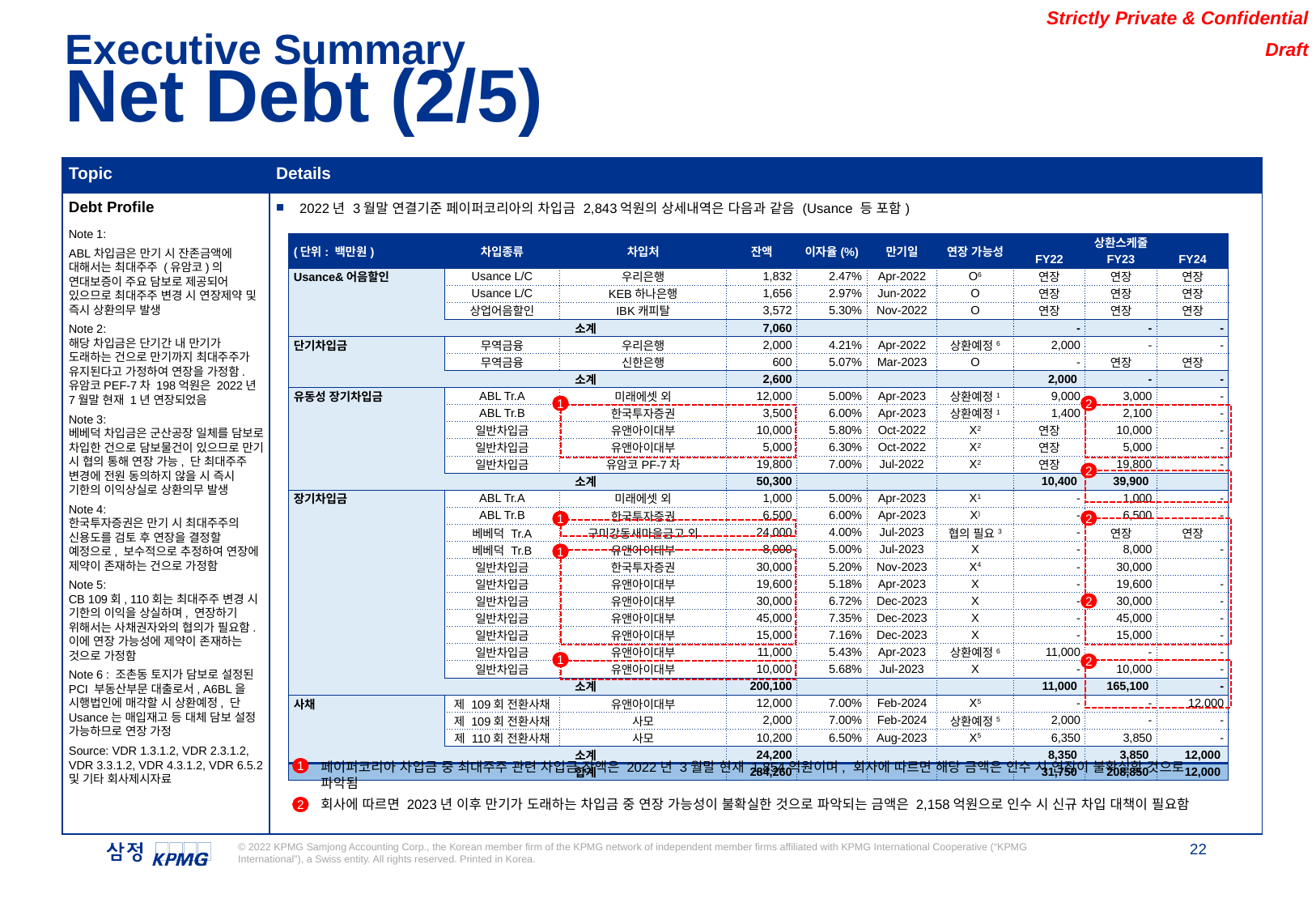

Executive Summary
Net Debt (2/5)
| Topic | Details |
| --- | --- |
| Debt Profile | 2022년 3월말 연결기준 페이퍼코리아의 차입금 2,843억원의 상세내역은 다음과 같음 (Usance 등 포함) |
Note 1:
ABL차입금은 만기 시 잔존금액에 대해서는 최대주주 (유암코)의 연대보증이 주요 담보로 제공되어 있으므로 최대주주 변경 시 연장제약 및 즉시 상환의무 발생
Note 2:
해당 차입금은 단기간 내 만기가 도래하는 건으로 만기까지 최대주주가 유지된다고 가정하여 연장을 가정함. 유암코PEF-7차 198억원은 2022년 7월말 현재 1년 연장되었음
Note 3:
베베덕 차입금은 군산공장 일체를 담보로 차입한 건으로 담보물건이 있으므로 만기 시 협의 통해 연장 가능, 단 최대주주 변경에 전원 동의하지 않을 시 즉시 기한의 이익상실로 상환의무 발생
Note 4:
한국투자증권은 만기 시 최대주주의 신용도를 검토 후 연장을 결정할 예정으로, 보수적으로 추정하여 연장에 제약이 존재하는 건으로 가정함
Note 5:
CB 109회, 110회는 최대주주 변경 시 기한의 이익을 상실하며, 연장하기 위해서는 사채권자와의 협의가 필요함. 이에 연장 가능성에 제약이 존재하는 것으로 가정함
Note 6 : 조촌동 토지가 담보로 설정된 PCI 부동산부문 대출로서, A6BL을 시행법인에 매각할 시 상환예정, 단 Usance는 매입재고 등 대체 담보 설정 가능하므로 연장 가정
Source: VDR 1.3.1.2, VDR 2.3.1.2, VDR 3.3.1.2, VDR 4.3.1.2, VDR 6.5.2 및 기타 회사제시자료
| (단위: 백만원) | 차입종류 | 차입처 | 잔액 | 이자율(%) | 만기일 | 연장 가능성 | 상환스케줄 | 상환스케줄 |  |
| --- | --- | --- | --- | --- | --- | --- | --- | --- | --- |
|  |  |  |  |  |  |  | FY22 | FY23 | FY24 |
| Usance&어음할인 | Usance L/C | 우리은행 | 1,832 | 2.47% | Apr-2022 | O6 | 연장 | 연장 | 연장 |
|  | Usance L/C | KEB하나은행 | 1,656 | 2.97% | Jun-2022 | O | 연장 | 연장 | 연장 |
|  | 상업어음할인 | IBK캐피탈 | 3,572 | 5.30% | Nov-2022 | O | 연장 | 연장 | 연장 |
|  | 소계 |  | 7,060 |  |  |  | - | - | - |
| 단기차입금 | 무역금융 | 우리은행 | 2,000 | 4.21% | Apr-2022 | 상환예정6 | 2,000 | - | - |
|  | 무역금융 | 신한은행 | 600 | 5.07% | Mar-2023 | O | - | 연장 | 연장 |
|  | 소계 |  | 2,600 |  |  |  | 2,000 | - | - |
| 유동성 장기차입금 | ABL Tr.A | 미래에셋 외 | 12,000 | 5.00% | Apr-2023 | 상환예정1 | 9,000 | 3,000 | - |
|  | ABL Tr.B | 한국투자증권 | 3,500 | 6.00% | Apr-2023 | 상환예정1 | 1,400 | 2,100 | - |
|  | 일반차입금 | 유앤아이대부 | 10,000 | 5.80% | Oct-2022 | X2 | 연장 | 10,000 | - |
|  | 일반차입금 | 유앤아이대부 | 5,000 | 6.30% | Oct-2022 | X2 | 연장 | 5,000 | - |
|  | 일반차입금 | 유암코PF-7차 | 19,800 | 7.00% | Jul-2022 | X2 | 연장 | 19,800 | - |
|  | 소계 |  | 50,300 |  |  |  | 10,400 | 39,900 |  |
| 장기차입금 | ABL Tr.A | 미래에셋 외 | 1,000 | 5.00% | Apr-2023 | X1 | - | 1,000 | - |
|  | ABL Tr.B | 한국투자증권 | 6,500 | 6.00% | Apr-2023 | X) | - | 6,500 | - |
|  | 베베덕 Tr.A | 구미강동새마을금고 외 | 24,000 | 4.00% | Jul-2023 | 협의 필요3 | - | 연장 | 연장 |
|  | 베베덕 Tr.B | 유앤아이대부 | 8,000 | 5.00% | Jul-2023 | X | - | 8,000 | - |
|  | 일반차입금 | 한국투자증권 | 30,000 | 5.20% | Nov-2023 | X4 | - | 30,000 |  |
|  | 일반차입금 | 유앤아이대부 | 19,600 | 5.18% | Apr-2023 | X | - | 19,600 | - |
|  | 일반차입금 | 유앤아이대부 | 30,000 | 6.72% | Dec-2023 | X | - | 30,000 | - |
|  | 일반차입금 | 유앤아이대부 | 45,000 | 7.35% | Dec-2023 | X | - | 45,000 | - |
|  | 일반차입금 | 유앤아이대부 | 15,000 | 7.16% | Dec-2023 | X | - | 15,000 | - |
|  | 일반차입금 | 유앤아이대부 | 11,000 | 5.43% | Apr-2023 | 상환예정6 | 11,000 | - | - |
|  | 일반차입금 | 유앤아이대부 | 10,000 | 5.68% | Jul-2023 | X | - | 10,000 | - |
|  | 소계 |  | 200,100 |  |  |  | 11,000 | 165,100 | - |
| 사채 | 제 109회 전환사채 | 유앤아이대부 | 12,000 | 7.00% | Feb-2024 | X5 | - | - | 12,000 |
|  | 제 109회 전환사채 | 사모 | 2,000 | 7.00% | Feb-2024 | 상환예정5 | 2,000 | - | - |
|  | 제 110회 전환사채 | 사모 | 10,200 | 6.50% | Aug-2023 | X5 | 6,350 | 3,850 | - |
|  | 소계 |  | 24,200 |  |  |  | 8,350 | 3,850 | 12,000 |
|  | 합계 |  | 284,260 |  |  |  | 31,750 | 208,850 | 12,000 |
1
2

2

2
1

1

2
1
2

페이퍼코리아 차입금 중 최대주주 관련 차입금 잔액은 2022년 3월말 현재 1,854억원이며, 회사에 따르면 해당 금액은 인수 시 연장이 불확실할 것으로 파악됨
회사에 따르면 2023년 이후 만기가 도래하는 차입금 중 연장 가능성이 불확실한 것으로 파악되는 금액은 2,158억원으로 인수 시 신규 차입 대책이 필요함
1
2